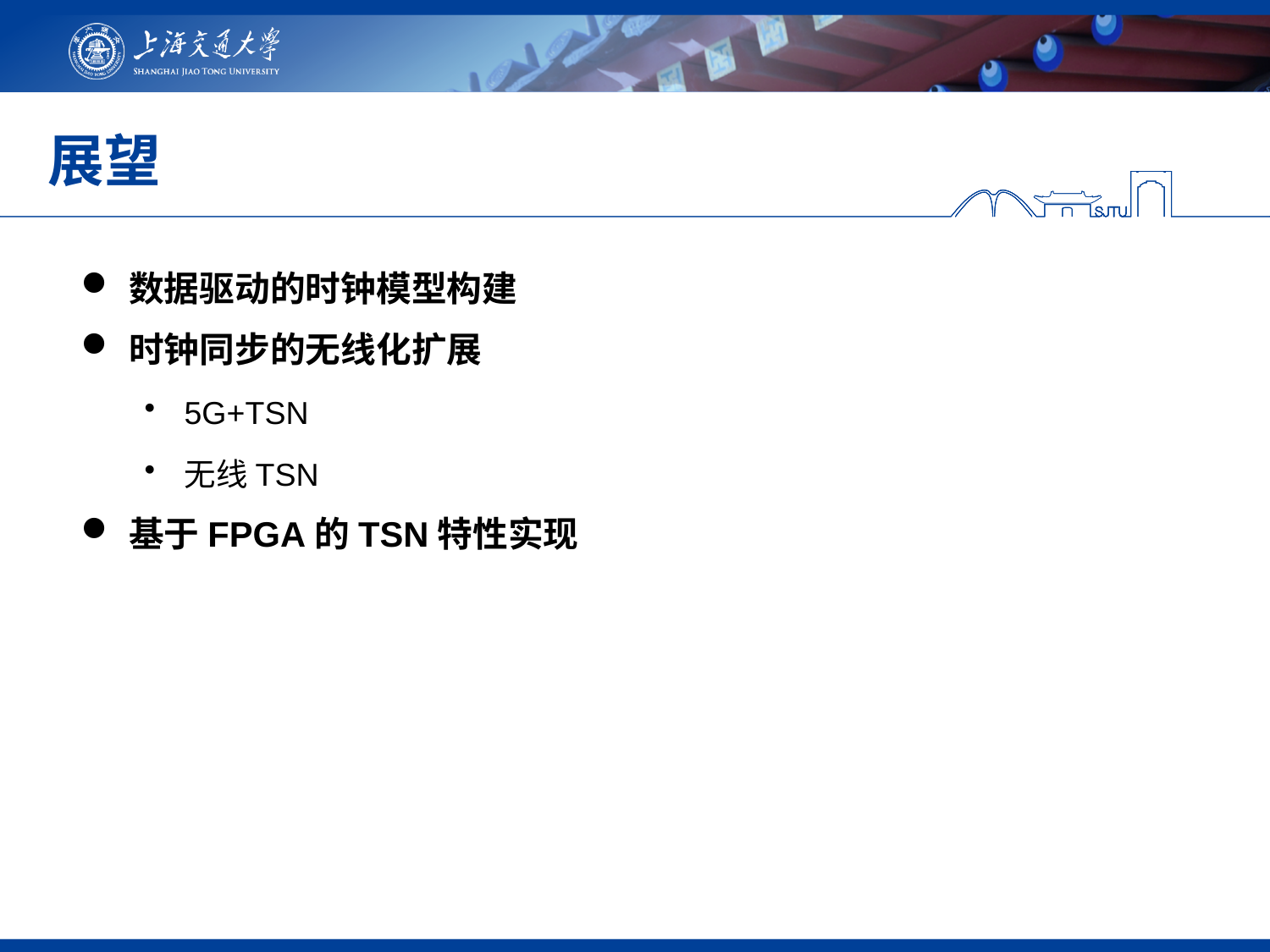

展望
数据驱动的时钟模型构建
时钟同步的无线化扩展
5G+TSN
无线TSN
基于FPGA的TSN特性实现